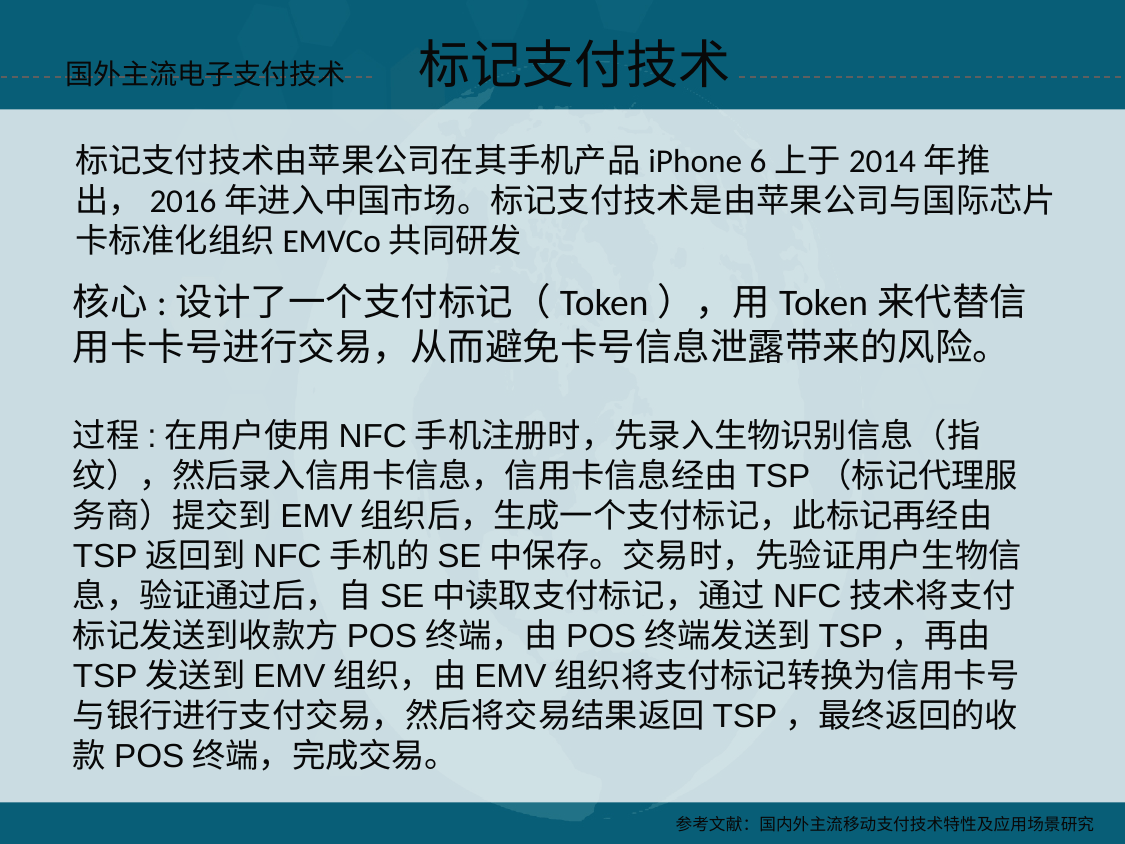

标记支付技术
国外主流电子支付技术
标记支付技术由苹果公司在其手机产品iPhone 6上于2014年推出，2016年进入中国市场。标记支付技术是由苹果公司与国际芯片卡标准化组织EMVCo共同研发
核心:设计了一个支付标记（Token），用Token来代替信用卡卡号进行交易，从而避免卡号信息泄露带来的风险。
过程:在用户使用NFC手机注册时，先录入生物识别信息（指纹），然后录入信用卡信息，信用卡信息经由TSP（标记代理服务商）提交到EMV组织后，生成一个支付标记，此标记再经由TSP返回到NFC手机的SE中保存。交易时，先验证用户生物信息，验证通过后，自SE中读取支付标记，通过NFC技术将支付标记发送到收款方POS终端，由POS终端发送到TSP，再由TSP发送到EMV组织，由EMV组织将支付标记转换为信用卡号与银行进行支付交易，然后将交易结果返回TSP，最终返回的收款POS终端，完成交易。
参考文献：国内外主流移动支付技术特性及应用场景研究